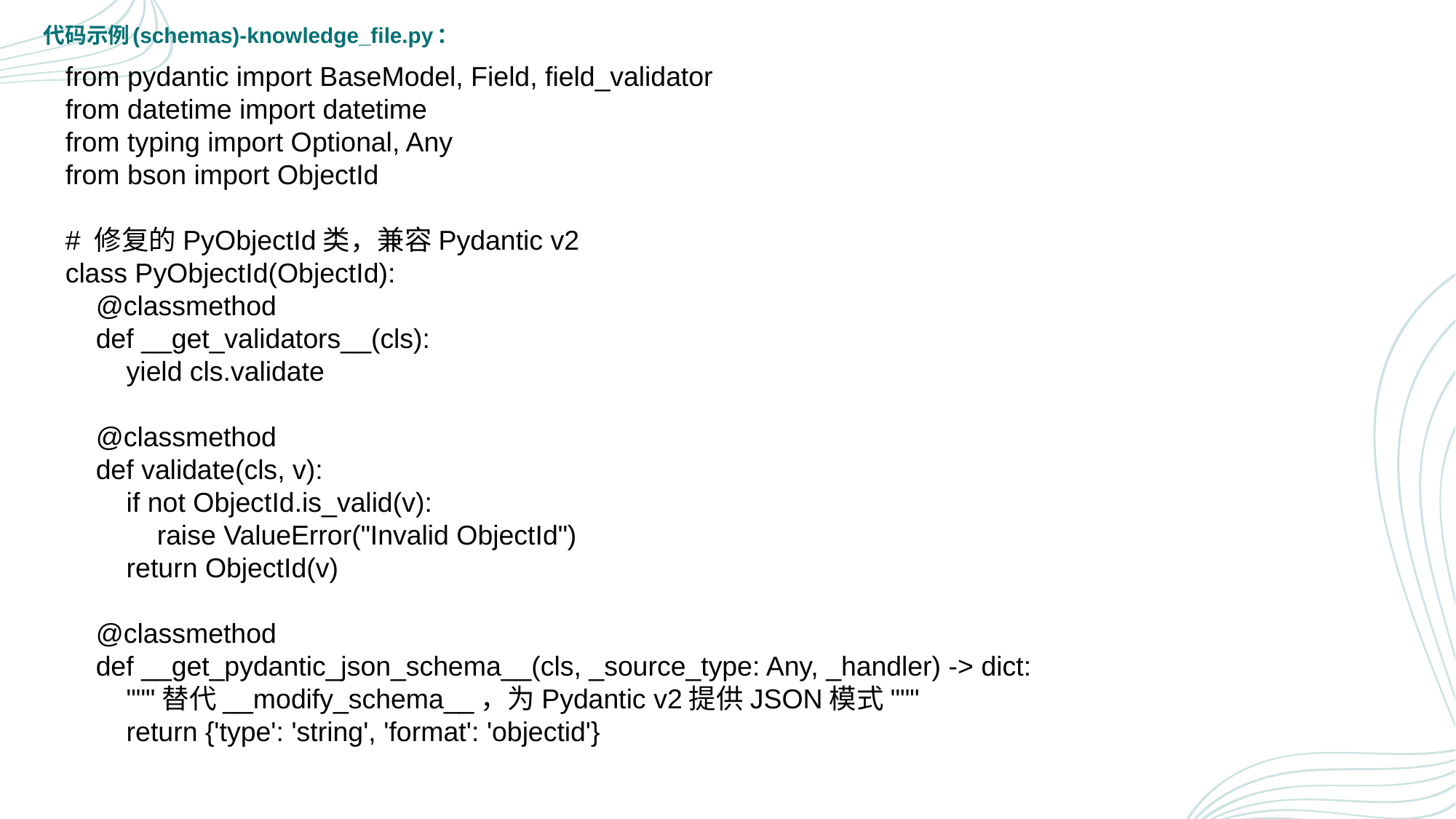

代码示例(schemas)-knowledge_file.py：
from pydantic import BaseModel, Field, field_validator
from datetime import datetime
from typing import Optional, Any
from bson import ObjectId

# 修复的PyObjectId类，兼容Pydantic v2
class PyObjectId(ObjectId):
    @classmethod
    def __get_validators__(cls):
        yield cls.validate

    @classmethod
    def validate(cls, v):
        if not ObjectId.is_valid(v):
            raise ValueError("Invalid ObjectId")
        return ObjectId(v)

    @classmethod
    def __get_pydantic_json_schema__(cls, _source_type: Any, _handler) -> dict:
        """替代__modify_schema__，为Pydantic v2提供JSON模式"""
        return {'type': 'string', 'format': 'objectid'}